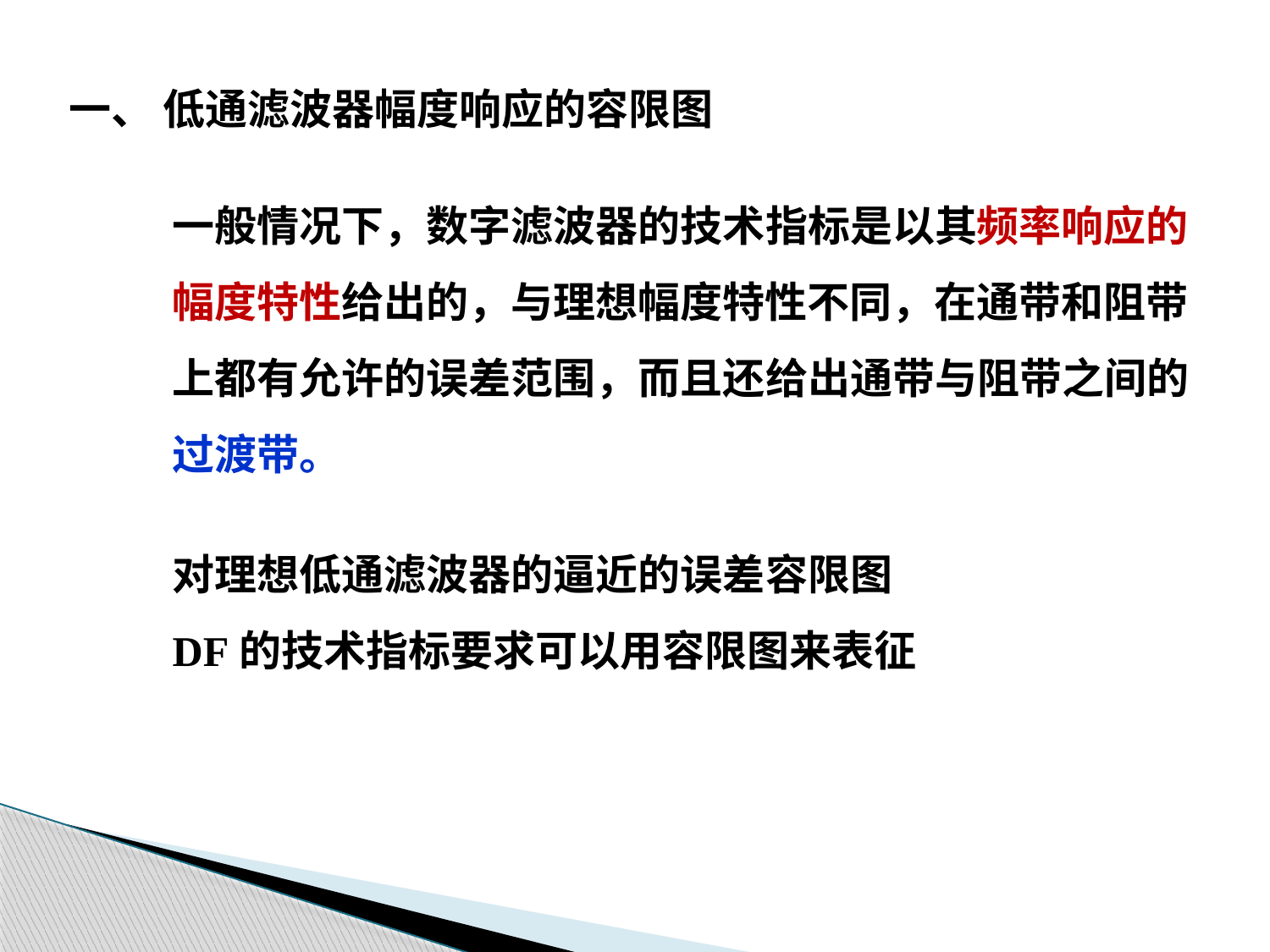

一、 低通滤波器幅度响应的容限图
一般情况下，数字滤波器的技术指标是以其频率响应的
幅度特性给出的，与理想幅度特性不同，在通带和阻带
上都有允许的误差范围，而且还给出通带与阻带之间的
过渡带。

对理想低通滤波器的逼近的误差容限图
DF的技术指标要求可以用容限图来表征